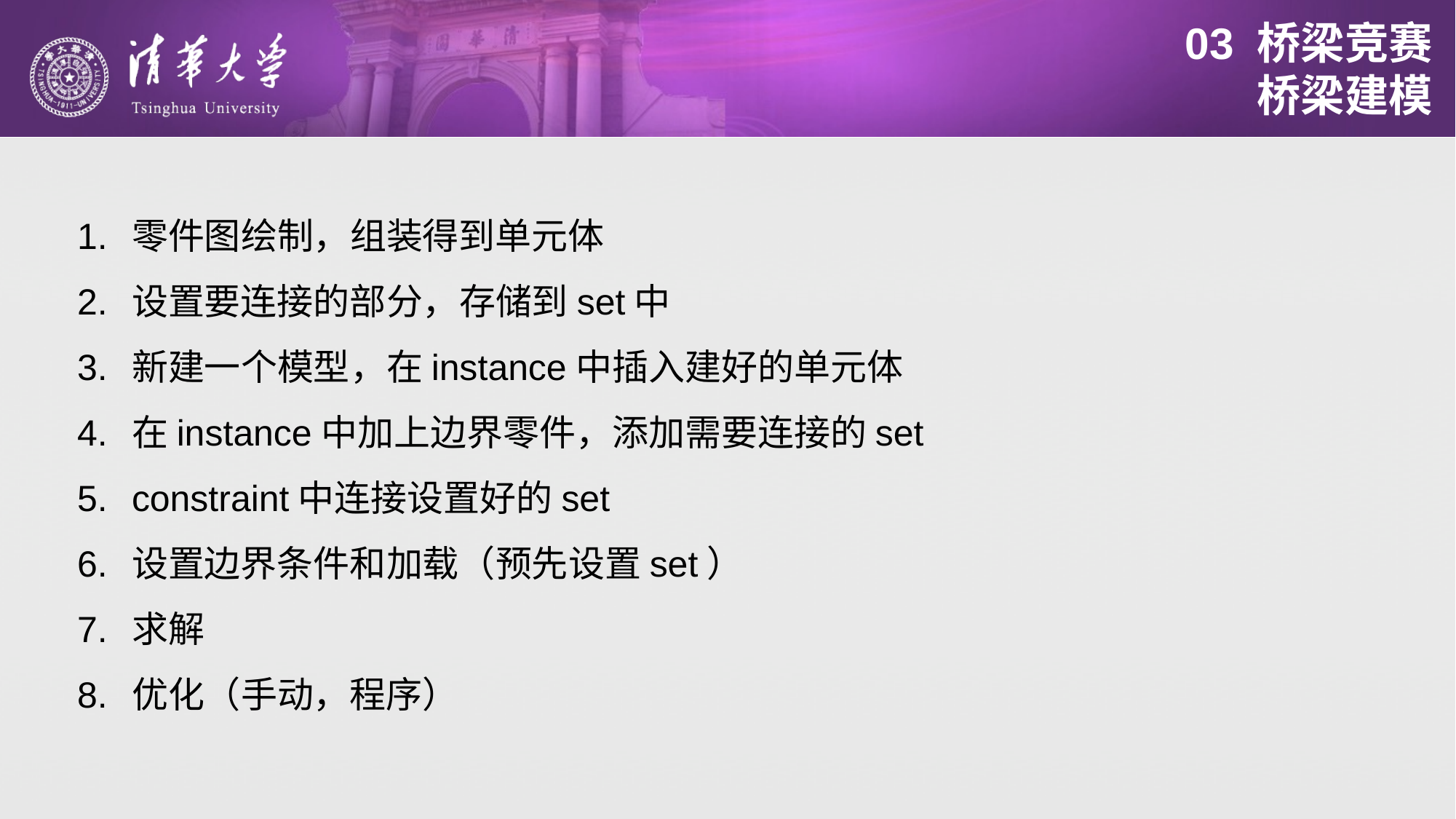

# 03 桥梁竞赛
桥梁建模
零件图绘制，组装得到单元体
设置要连接的部分，存储到set中
新建一个模型，在instance中插入建好的单元体
在instance中加上边界零件，添加需要连接的set
constraint中连接设置好的set
设置边界条件和加载（预先设置set）
求解
优化（手动，程序）